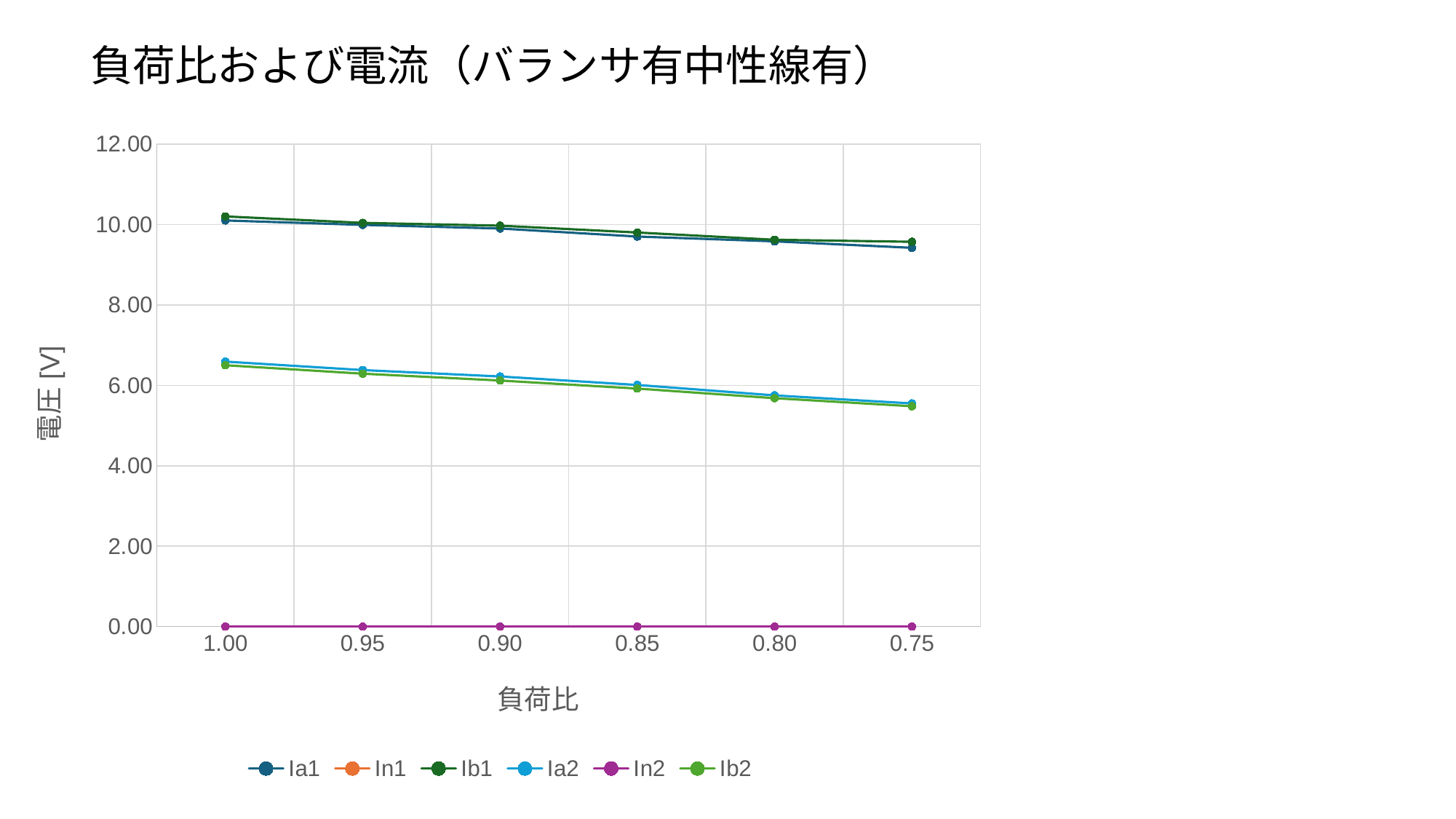

負荷比および電流（バランサ有中性線有）

### Chart

| Category | Ia1 | In1 | Ib1 | Ia2 | In2 | Ib2 |
|---|---|---|---|---|---|---|
| 1 | 10.1 | 0.0 | 10.2 | 6.59 | 0.0 | 6.5 |
| 0.95 | 9.99 | 0.0 | 10.04 | 6.38 | 0.0 | 6.29 |
| 0.89999999999999991 | 9.9 | 0.0 | 9.97 | 6.22 | 0.0 | 6.12 |
| 0.84999999999999987 | 9.7 | 0.0 | 9.8 | 6.01 | 0.0 | 5.92 |
| 0.79999999999999982 | 9.58 | 0.0 | 9.62 | 5.75 | 0.0 | 5.68 |
| 0.74999999999999978 | 9.42 | 0.0 | 9.57 | 5.55 | 0.0 | 5.48 |